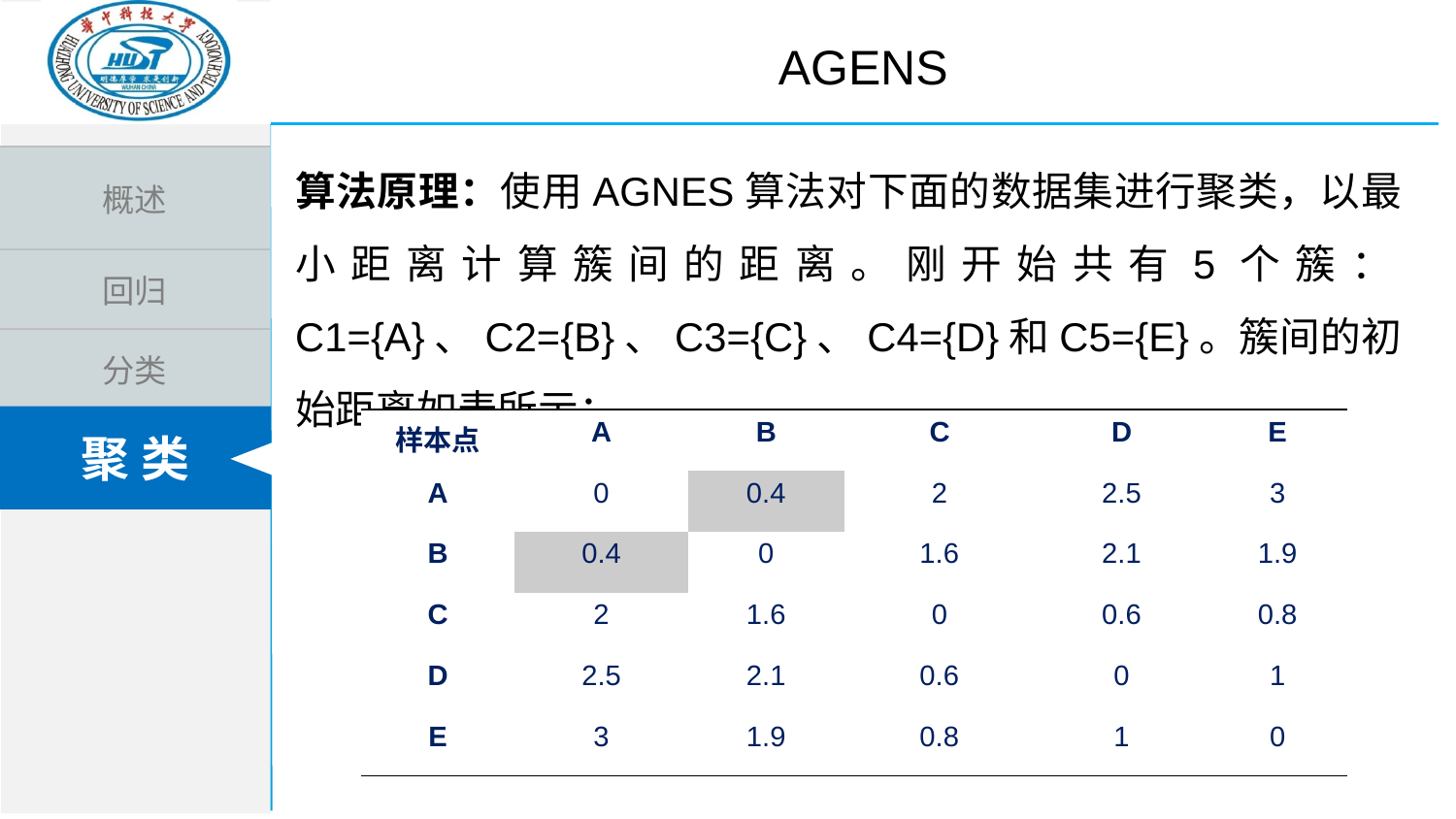

AGENS

算法原理：使用AGNES算法对下面的数据集进行聚类，以最小距离计算簇间的距离。刚开始共有5个簇：C1={A}、C2={B}、C3={C}、C4={D}和C5={E}。簇间的初始距离如表所示：
| 样本点 | A | B | C | D | E |
| --- | --- | --- | --- | --- | --- |
| A | 0 | 0.4 | 2 | 2.5 | 3 |
| B | 0.4 | 0 | 1.6 | 2.1 | 1.9 |
| C | 2 | 1.6 | 0 | 0.6 | 0.8 |
| D | 2.5 | 2.1 | 0.6 | 0 | 1 |
| E | 3 | 1.9 | 0.8 | 1 | 0 |